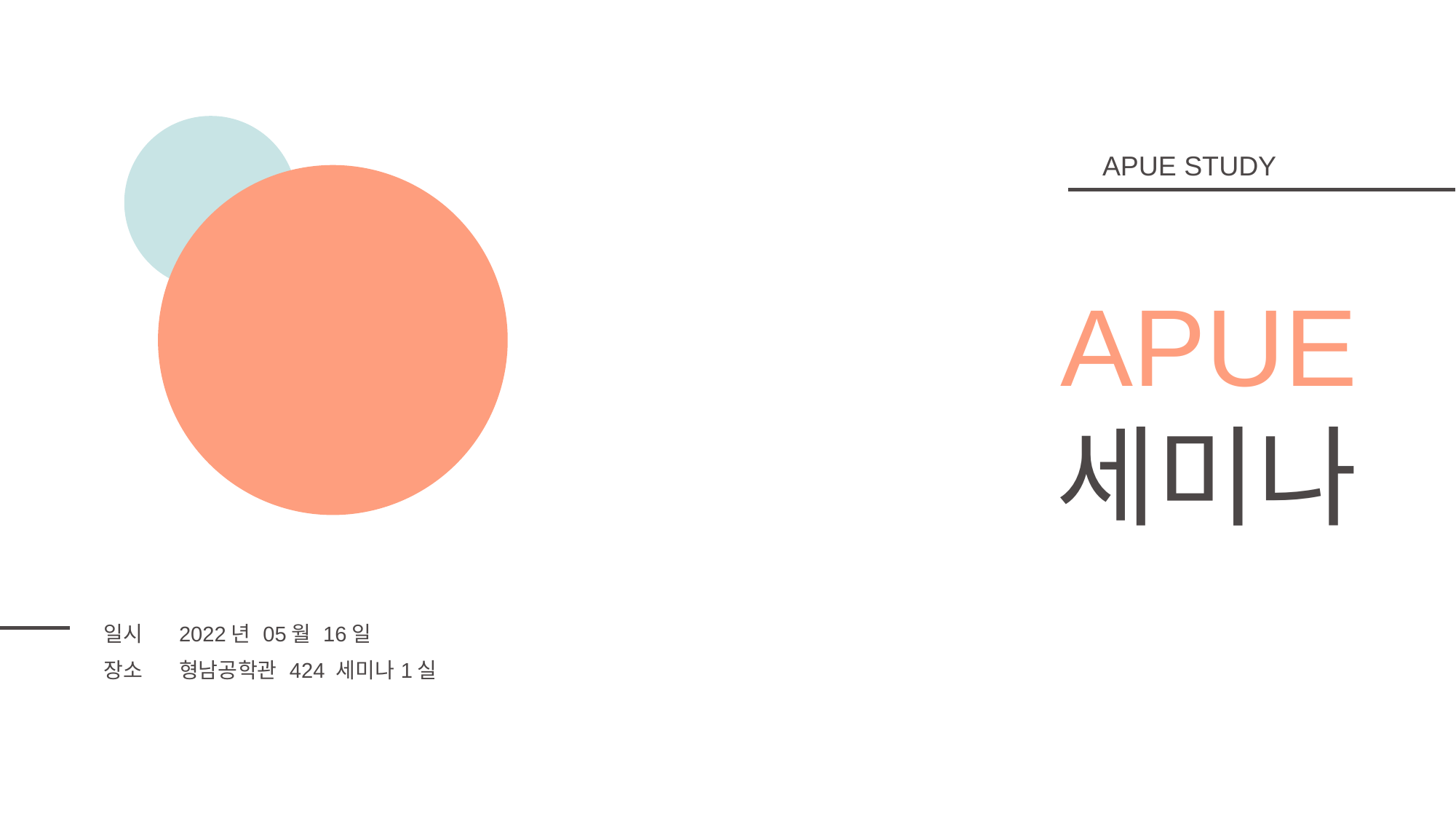

APUE STUDY
APUE
세미나
| 일시 | 2022년 05월 16일 |
| --- | --- |
| 장소 | 형남공학관 424 세미나1실 |